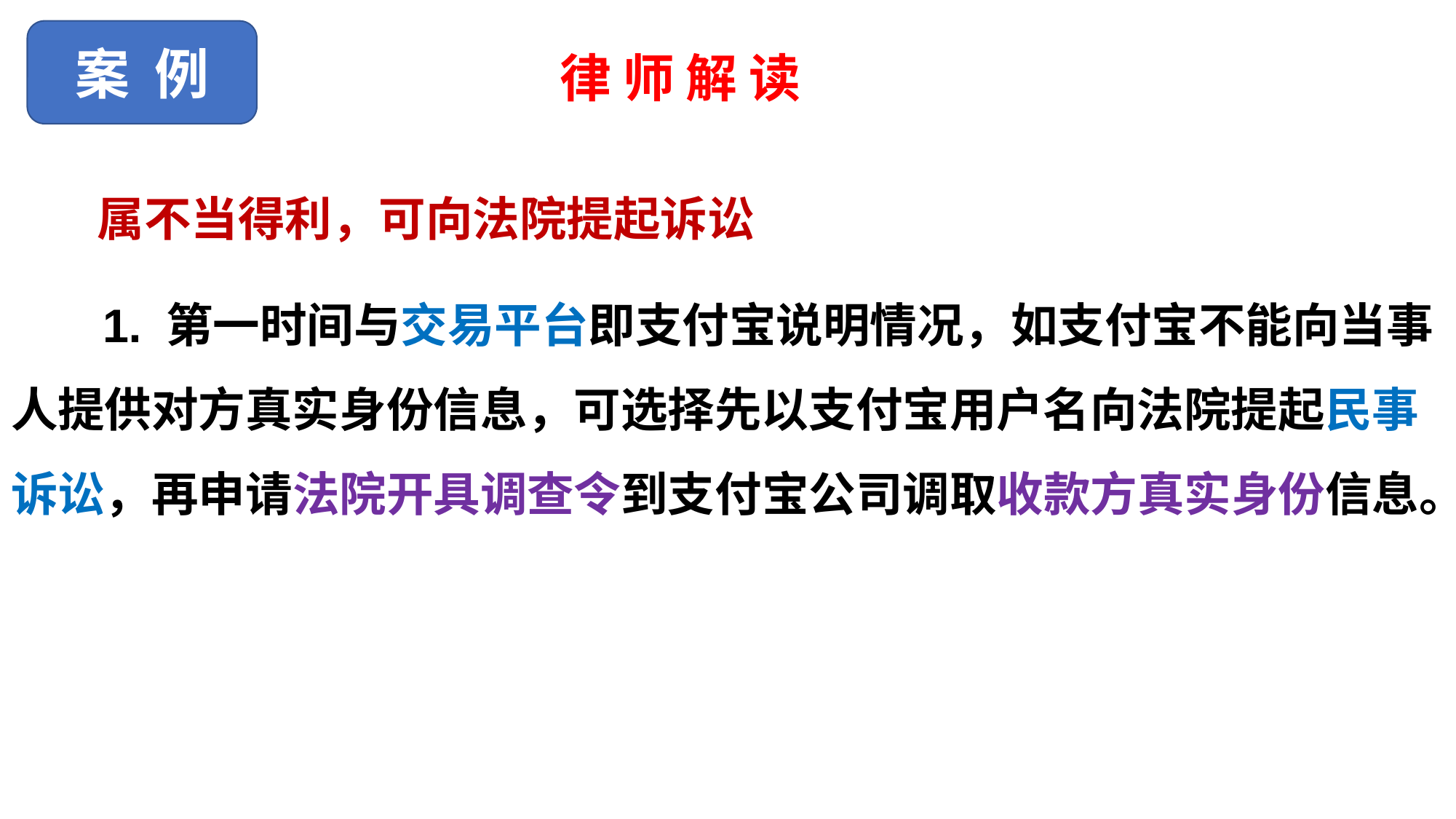

案  例
律 师 解 读
       属不当得利，可向法院提起诉讼

       1. 第一时间与交易平台即支付宝说明情况，如支付宝不能向当事人提供对方真实身份信息，可选择先以支付宝用户名向法院提起民事诉讼，再申请法院开具调查令到支付宝公司调取收款方真实身份信息。